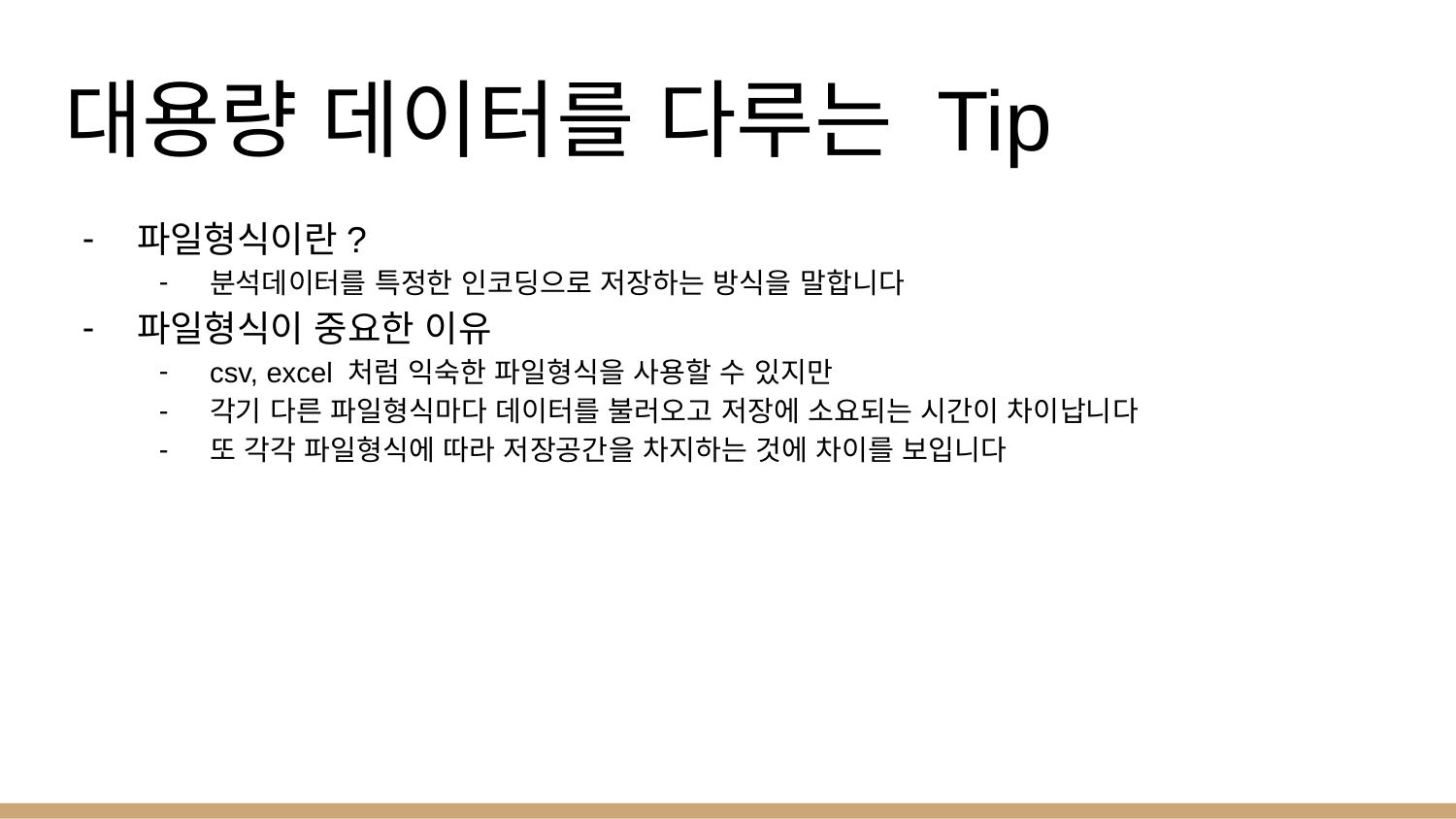

# 대용량 데이터를 다루는 Tip
파일형식이란?
분석데이터를 특정한 인코딩으로 저장하는 방식을 말합니다
파일형식이 중요한 이유
csv, excel 처럼 익숙한 파일형식을 사용할 수 있지만
각기 다른 파일형식마다 데이터를 불러오고 저장에 소요되는 시간이 차이납니다
또 각각 파일형식에 따라 저장공간을 차지하는 것에 차이를 보입니다